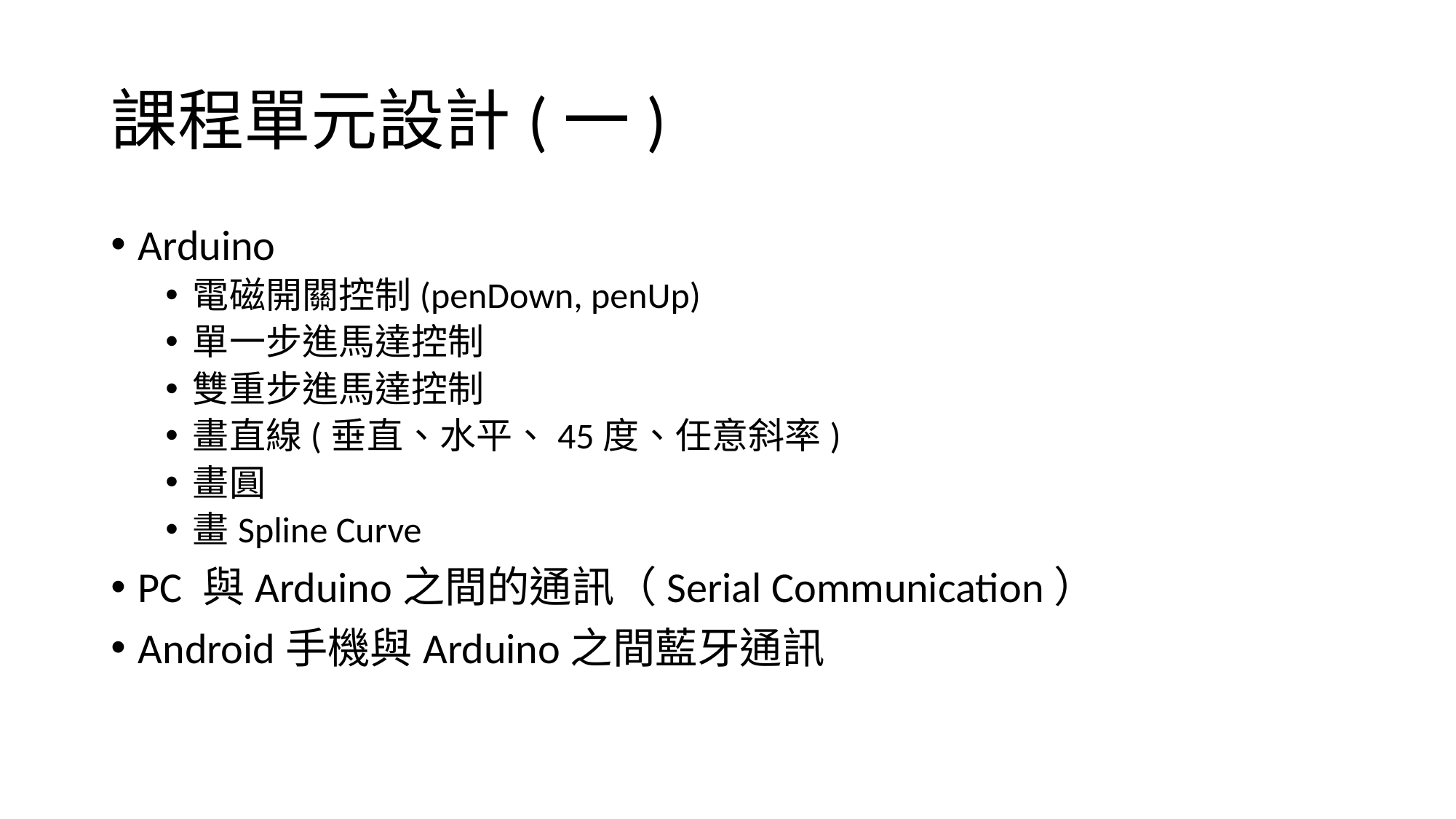

# 課程單元設計(一)
Arduino
電磁開關控制(penDown, penUp)
單一步進馬達控制
雙重步進馬達控制
畫直線(垂直、水平、45度、任意斜率)
畫圓
畫Spline Curve
PC 與Arduino之間的通訊（Serial Communication）
Android手機與Arduino之間藍牙通訊